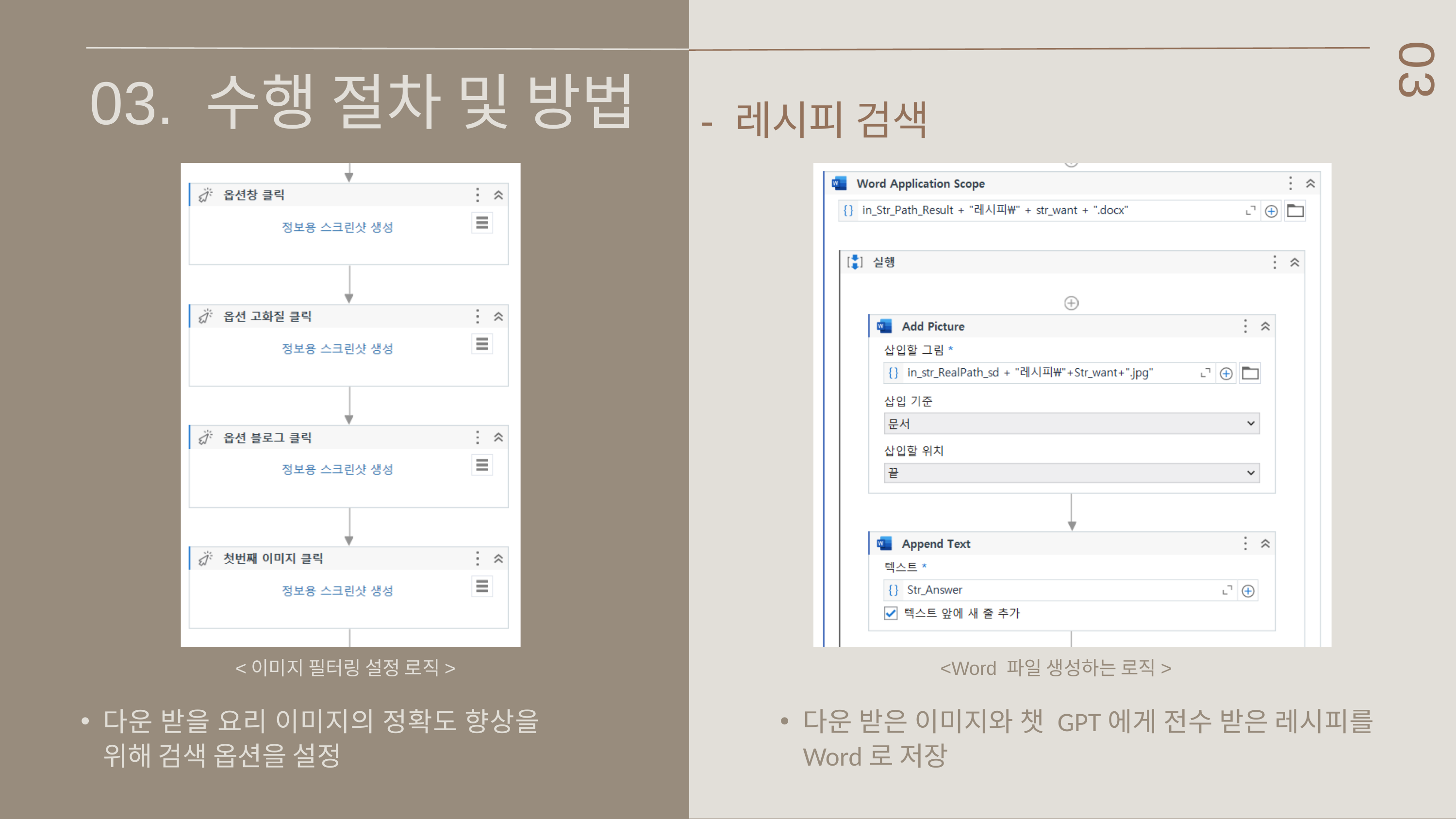

03. 수행 절차 및 방법
03
 - 레시피 검색

 <이미지 필터링 설정 로직>
 <Word 파일 생성하는 로직>
다운 받을 요리 이미지의 정확도 향상을 위해 검색 옵션을 설정
다운 받은 이미지와 챗 GPT에게 전수 받은 레시피를 Word로 저장